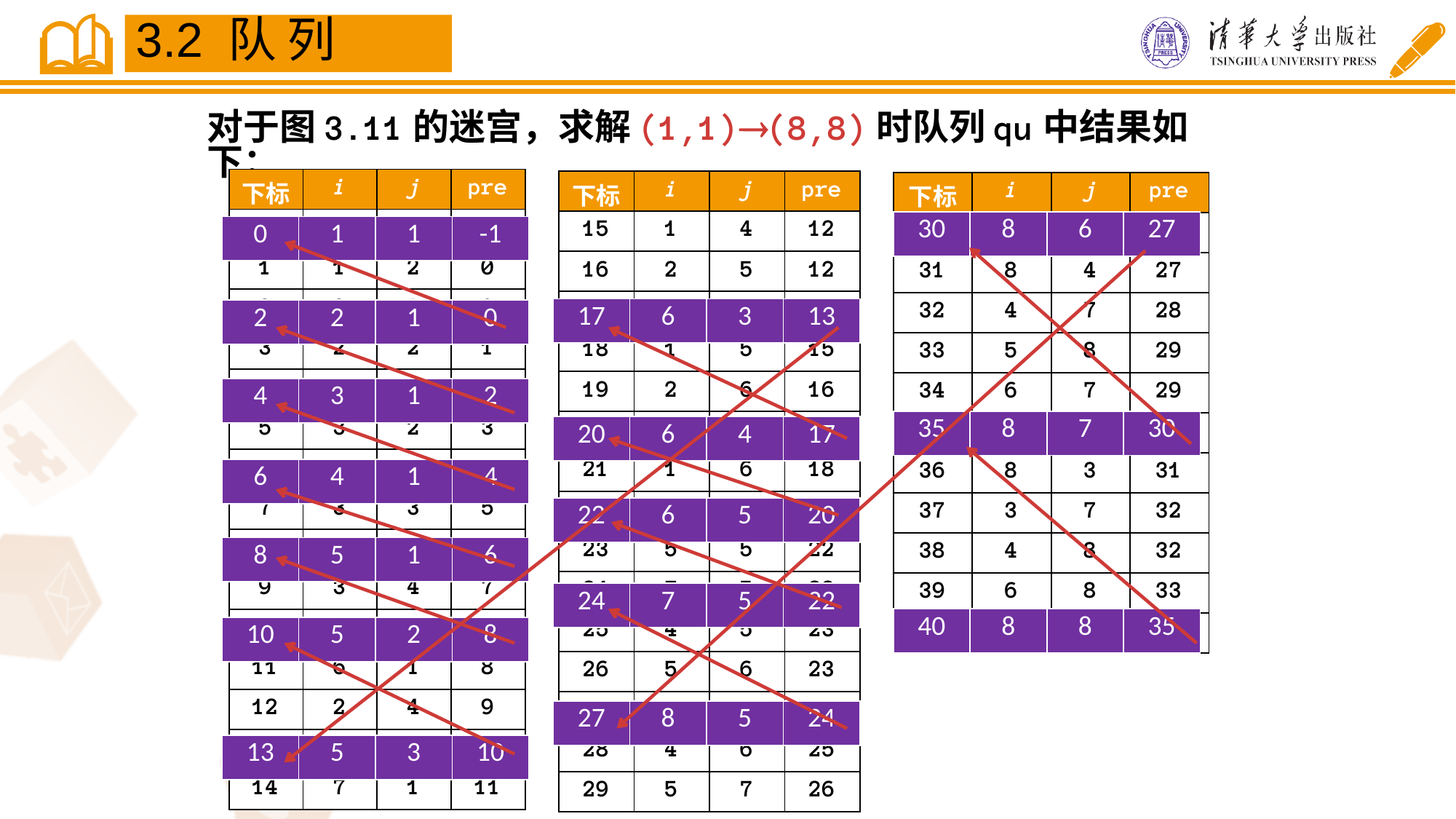

3.2 队 列
对于图3.11的迷宫，求解(1,1)→(8,8)时队列qu中结果如下：
| 下标 | i | j | pre |
| --- | --- | --- | --- |
| 0 | 1 | 1 | -1 |
| 1 | 1 | 2 | 0 |
| 2 | 2 | 1 | 0 |
| 3 | 2 | 2 | 1 |
| 4 | 3 | 1 | 2 |
| 5 | 3 | 2 | 3 |
| 6 | 4 | 1 | 4 |
| 7 | 3 | 3 | 5 |
| 8 | 5 | 1 | 6 |
| 9 | 3 | 4 | 7 |
| 10 | 5 | 2 | 8 |
| 11 | 6 | 1 | 8 |
| 12 | 2 | 4 | 9 |
| 13 | 5 | 3 | 10 |
| 14 | 7 | 1 | 11 |
| 下标 | i | j | pre |
| --- | --- | --- | --- |
| 15 | 1 | 4 | 12 |
| 16 | 2 | 5 | 12 |
| 17 | 6 | 3 | 13 |
| 18 | 1 | 5 | 15 |
| 19 | 2 | 6 | 16 |
| 20 | 6 | 4 | 17 |
| 21 | 1 | 6 | 18 |
| 22 | 6 | 5 | 20 |
| 23 | 5 | 5 | 22 |
| 24 | 7 | 5 | 22 |
| 25 | 4 | 5 | 23 |
| 26 | 5 | 6 | 23 |
| 27 | 8 | 5 | 24 |
| 28 | 4 | 6 | 25 |
| 29 | 5 | 7 | 26 |
| 下标 | i | j | pre |
| --- | --- | --- | --- |
| 30 | 8 | 6 | 27 |
| 31 | 8 | 4 | 27 |
| 32 | 4 | 7 | 28 |
| 33 | 5 | 8 | 29 |
| 34 | 6 | 7 | 29 |
| 35 | 8 | 7 | 30 |
| 36 | 8 | 3 | 31 |
| 37 | 3 | 7 | 32 |
| 38 | 4 | 8 | 32 |
| 39 | 6 | 8 | 33 |
| 40 | 8 | 8 | 35 |
| 30 | 8 | 6 | 27 |
| --- | --- | --- | --- |
| 0 | 1 | 1 | -1 |
| --- | --- | --- | --- |
| 17 | 6 | 3 | 13 |
| --- | --- | --- | --- |
| 2 | 2 | 1 | 0 |
| --- | --- | --- | --- |
| 4 | 3 | 1 | 2 |
| --- | --- | --- | --- |
| 35 | 8 | 7 | 30 |
| --- | --- | --- | --- |
| 20 | 6 | 4 | 17 |
| --- | --- | --- | --- |
| 6 | 4 | 1 | 4 |
| --- | --- | --- | --- |
| 22 | 6 | 5 | 20 |
| --- | --- | --- | --- |
| 8 | 5 | 1 | 6 |
| --- | --- | --- | --- |
| 24 | 7 | 5 | 22 |
| --- | --- | --- | --- |
| 40 | 8 | 8 | 35 |
| --- | --- | --- | --- |
| 10 | 5 | 2 | 8 |
| --- | --- | --- | --- |
| 27 | 8 | 5 | 24 |
| --- | --- | --- | --- |
| 13 | 5 | 3 | 10 |
| --- | --- | --- | --- |